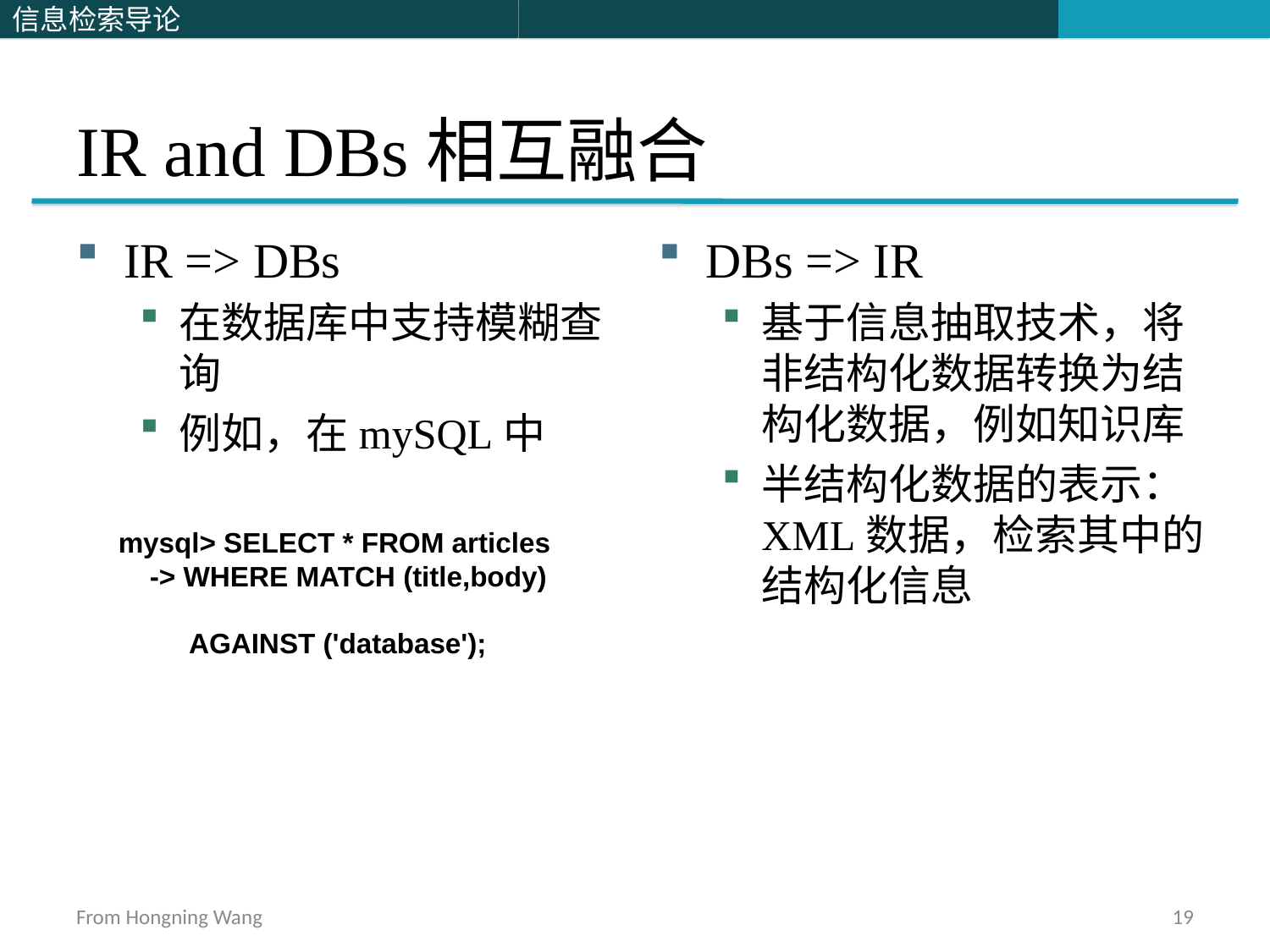

# IR and DBs相互融合
IR => DBs
在数据库中支持模糊查询
例如，在mySQL中
DBs => IR
基于信息抽取技术，将非结构化数据转换为结构化数据，例如知识库
半结构化数据的表示：XML数据，检索其中的结构化信息

mysql> SELECT * FROM articles
    -> WHERE MATCH (title,body)
         AGAINST ('database');
From Hongning Wang
19